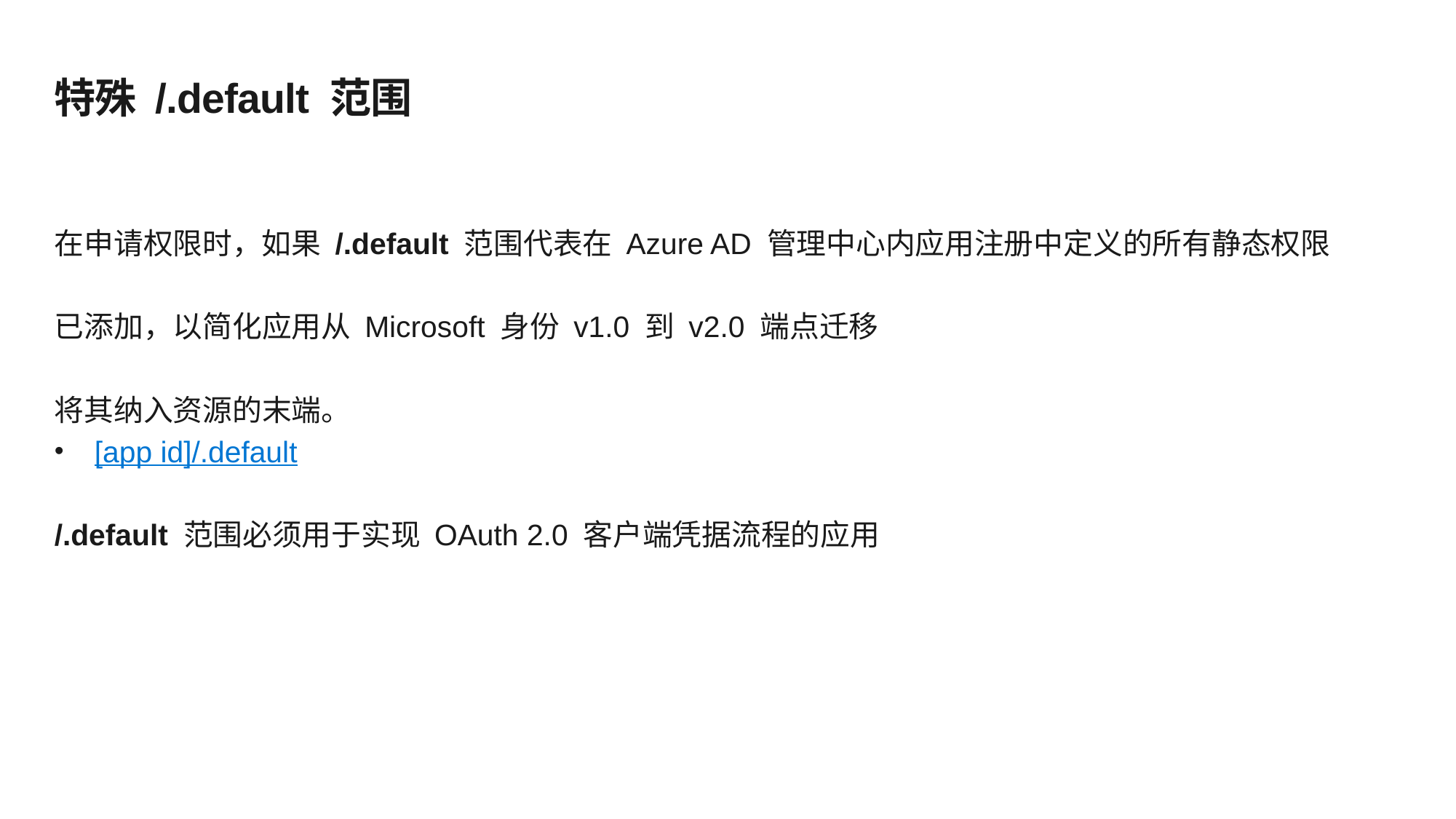

# 特殊 /.default 范围
在申请权限时，如果 /.default 范围代表在 Azure AD 管理中心内应用注册中定义的所有静态权限

已添加，以简化应用从 Microsoft 身份 v1.0 到 v2.0 端点迁移

将其纳入资源的末端。
[app id]/.default

/.default 范围必须用于实现 OAuth 2.0 客户端凭据流程的应用